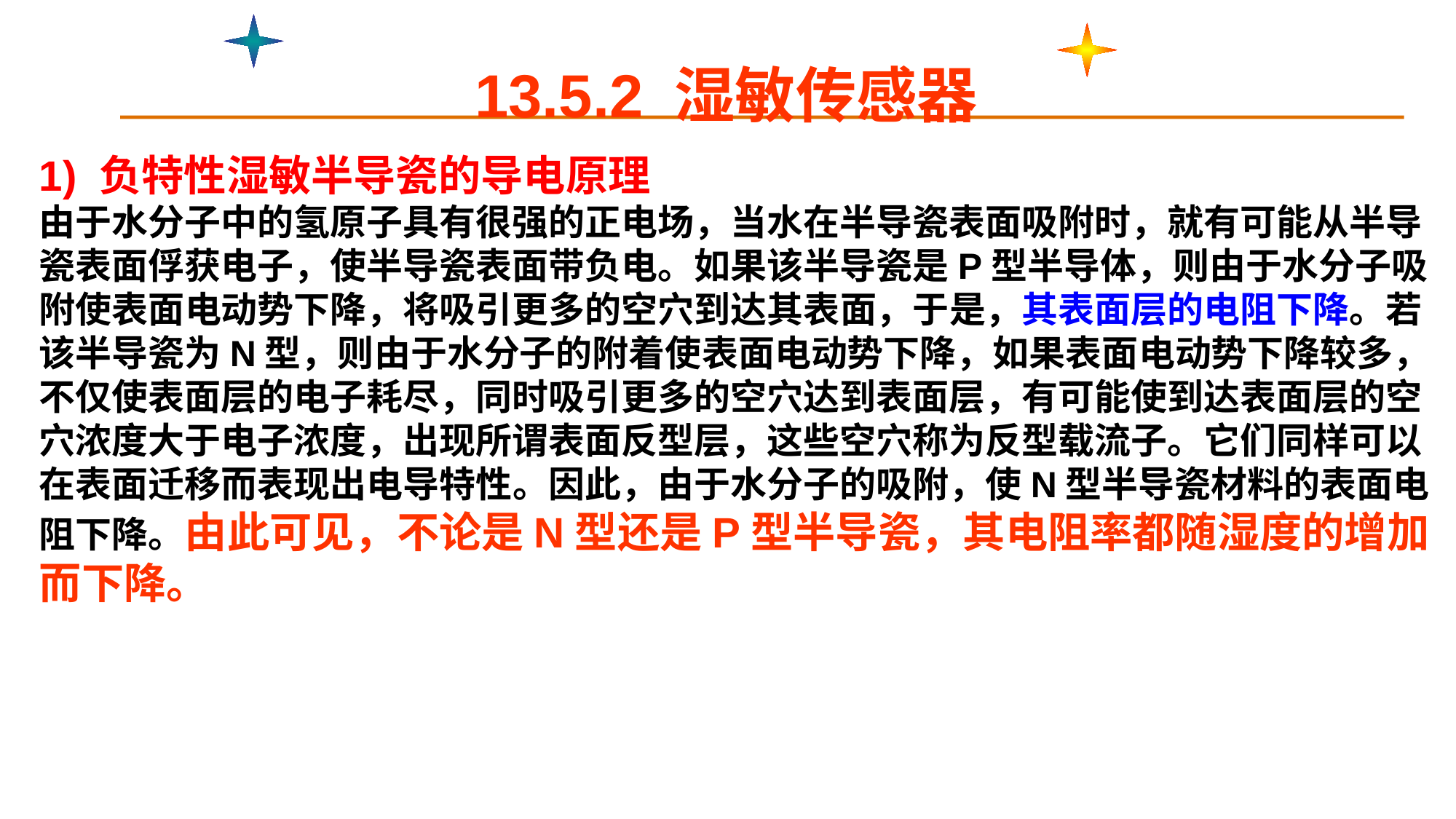

13.5.2 湿敏传感器

1) 负特性湿敏半导瓷的导电原理
由于水分子中的氢原子具有很强的正电场，当水在半导瓷表面吸附时，就有可能从半导瓷表面俘获电子，使半导瓷表面带负电。如果该半导瓷是P型半导体，则由于水分子吸附使表面电动势下降，将吸引更多的空穴到达其表面，于是，其表面层的电阻下降。若该半导瓷为N型，则由于水分子的附着使表面电动势下降，如果表面电动势下降较多，不仅使表面层的电子耗尽，同时吸引更多的空穴达到表面层，有可能使到达表面层的空穴浓度大于电子浓度，出现所谓表面反型层，这些空穴称为反型载流子。它们同样可以在表面迁移而表现出电导特性。因此，由于水分子的吸附，使N型半导瓷材料的表面电阻下降。由此可见，不论是N型还是P型半导瓷，其电阻率都随湿度的增加而下降。